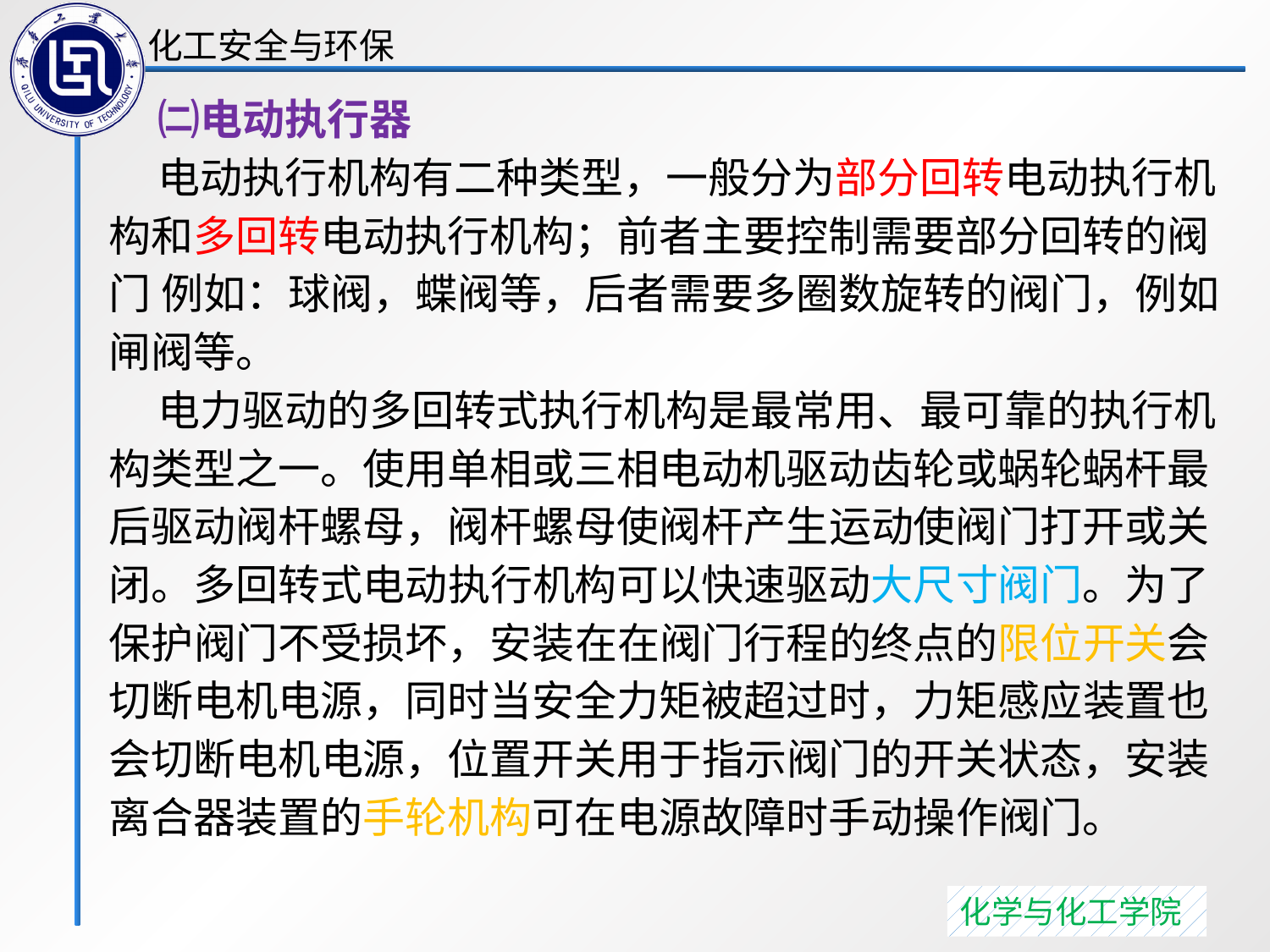

㈡电动执行器
    电动执行机构有二种类型，一般分为部分回转电动执行机构和多回转电动执行机构；前者主要控制需要部分回转的阀门 例如：球阀，蝶阀等，后者需要多圈数旋转的阀门，例如闸阀等。
    电力驱动的多回转式执行机构是最常用、最可靠的执行机构类型之一。使用单相或三相电动机驱动齿轮或蜗轮蜗杆最后驱动阀杆螺母，阀杆螺母使阀杆产生运动使阀门打开或关闭。多回转式电动执行机构可以快速驱动大尺寸阀门。为了保护阀门不受损坏，安装在在阀门行程的终点的限位开关会切断电机电源，同时当安全力矩被超过时，力矩感应装置也会切断电机电源，位置开关用于指示阀门的开关状态，安装离合器装置的手轮机构可在电源故障时手动操作阀门。